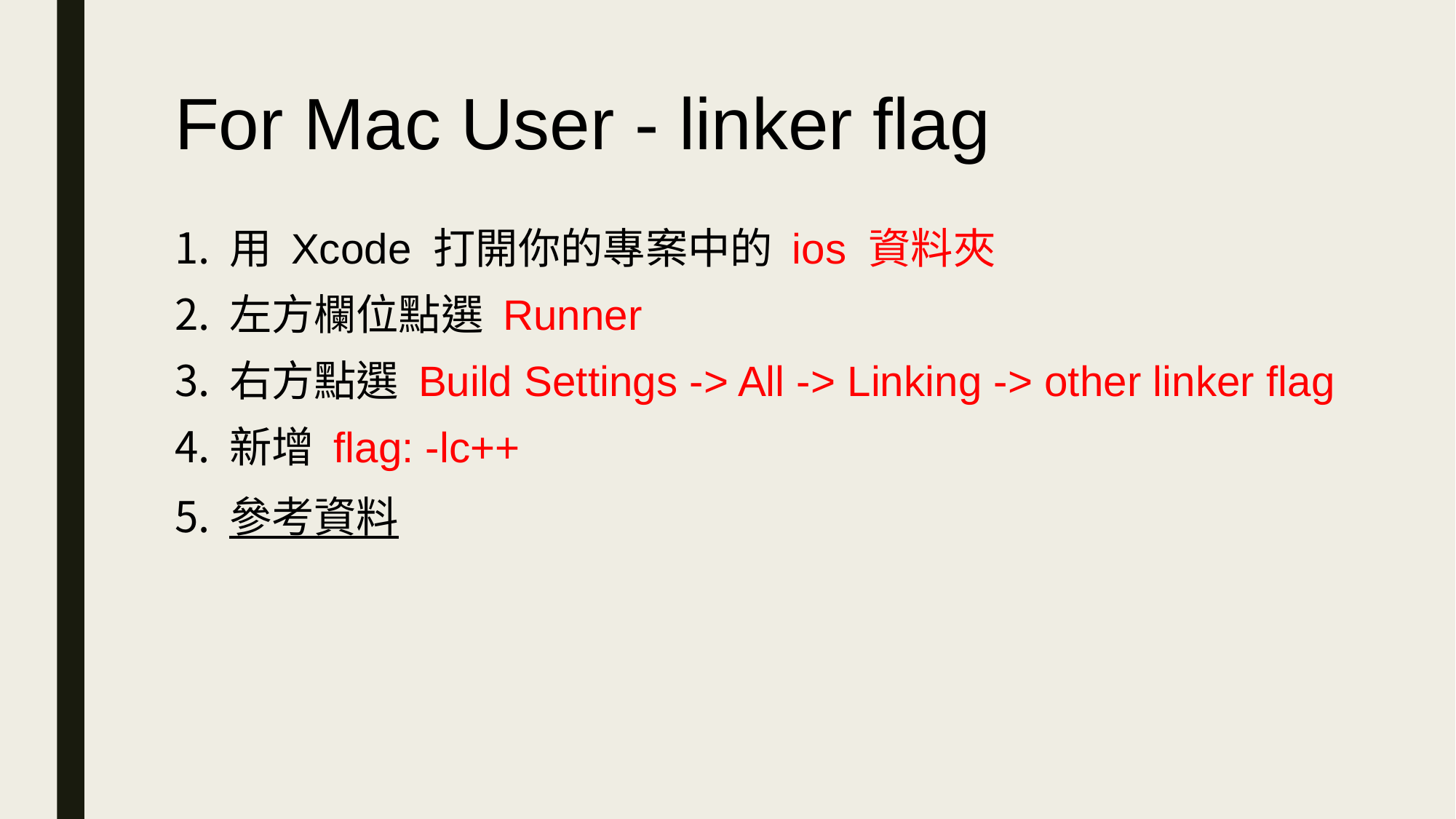

# For Mac User - linker flag
用 Xcode 打開你的專案中的 ios 資料夾
左方欄位點選 Runner
右方點選 Build Settings -> All -> Linking -> other linker flag
新增 flag: -lc++
參考資料